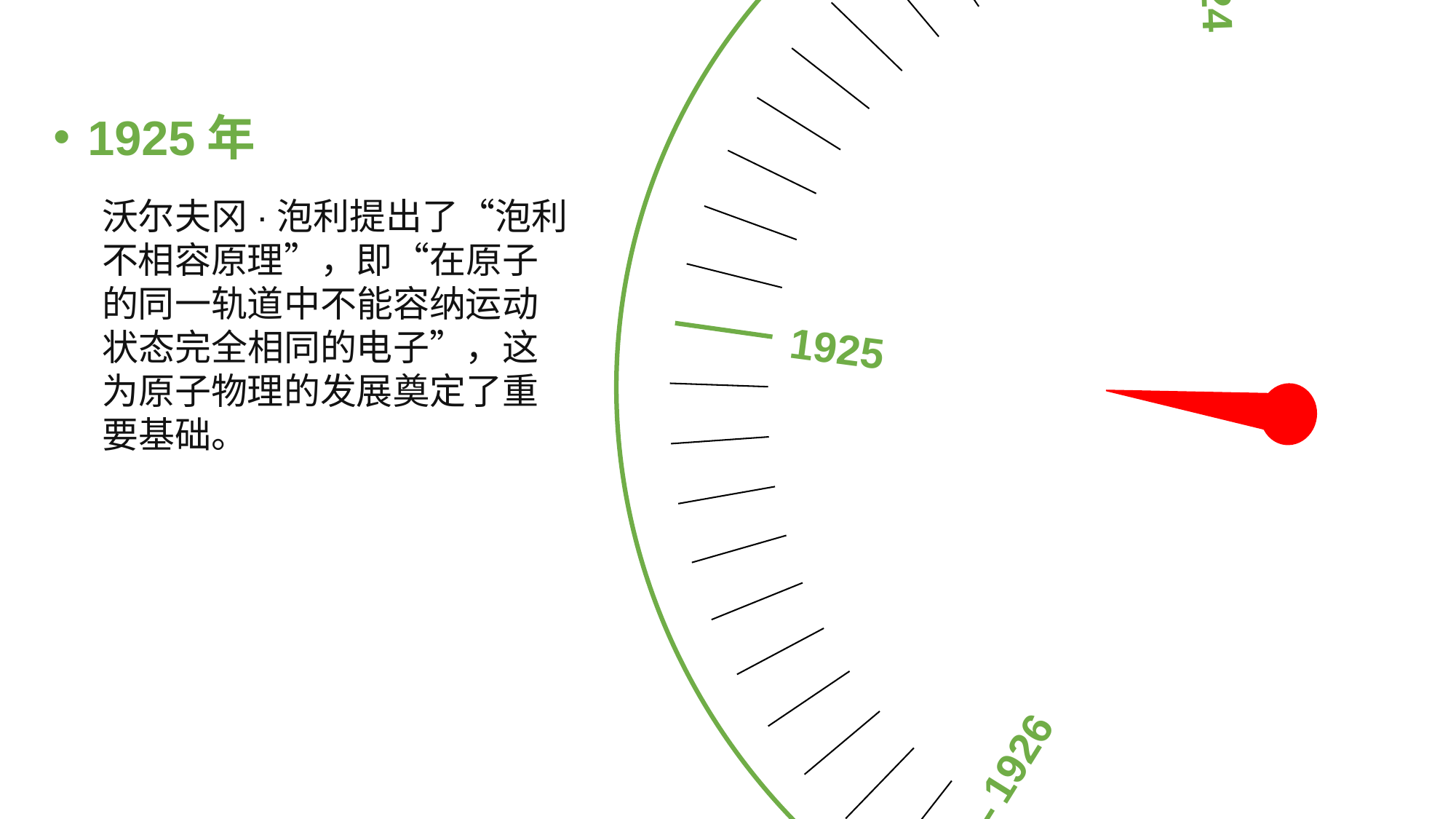

1921
1926
1923
1925
1924
1925年
沃尔夫冈·泡利提出了“泡利不相容原理”，即“在原子的同一轨道中不能容纳运动状态完全相同的电子”，这为原子物理的发展奠定了重要基础。